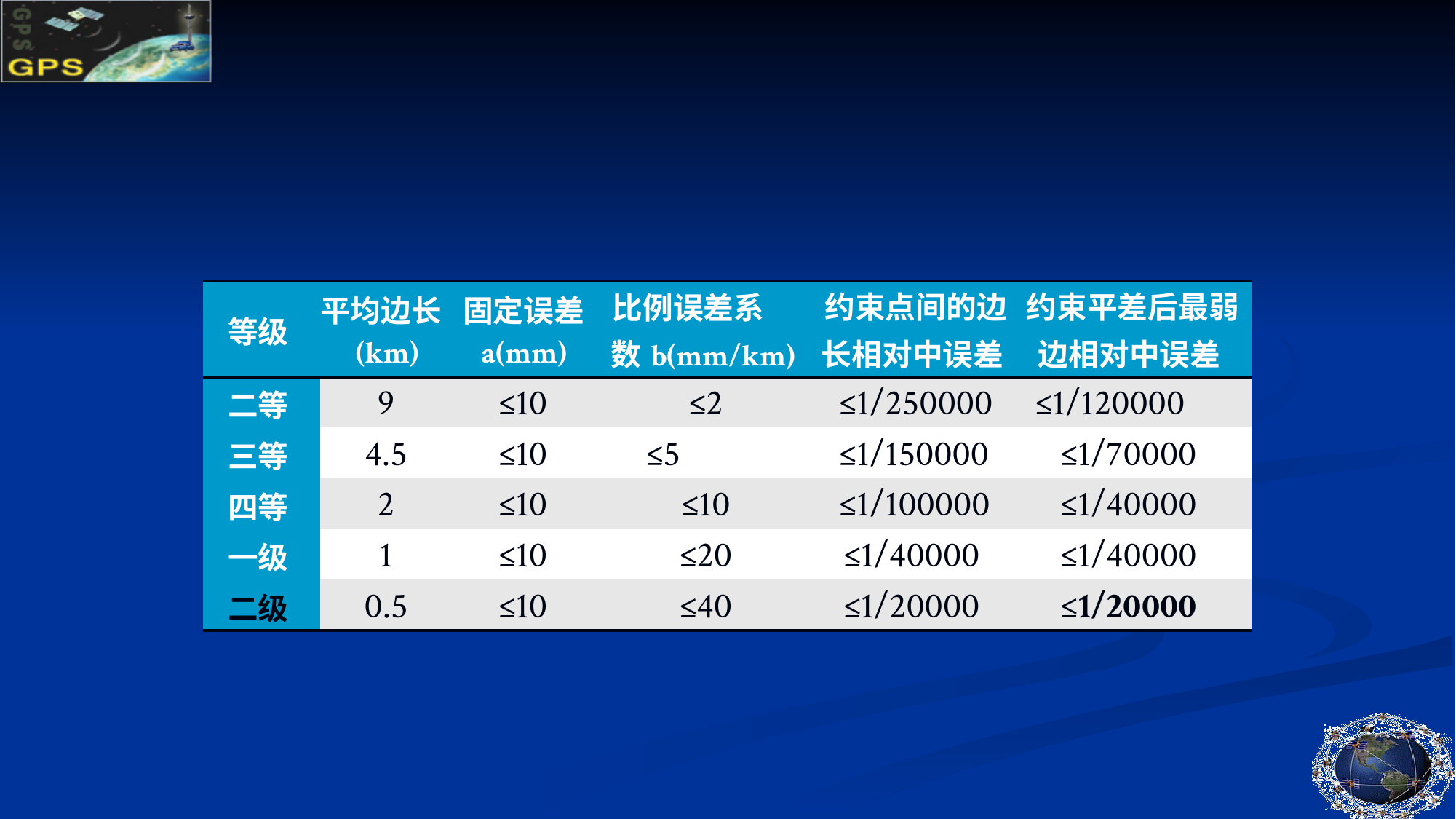

#
| 等级 | 平均边长 (km) | 固定误差 a(mm) | 比例误差系 数b(mm/km) | 约束点间的边长相对中误差 | 约束平差后最弱边相对中误差 |
| --- | --- | --- | --- | --- | --- |
| 二等 | 9 | ≤10 | ≤2 | ≤1/250000 | ≤1/120000 |
| 三等 | 4.5 | ≤10 | ≤5 | ≤1/150000 | ≤1/70000 |
| 四等 | 2 | ≤10 | ≤10 | ≤1/100000 | ≤1/40000 |
| 一级 | 1 | ≤10 | ≤20 | ≤1/40000 | ≤1/40000 |
| 二级 | 0.5 | ≤10 | ≤40 | ≤1/20000 | ≤1/20000 |